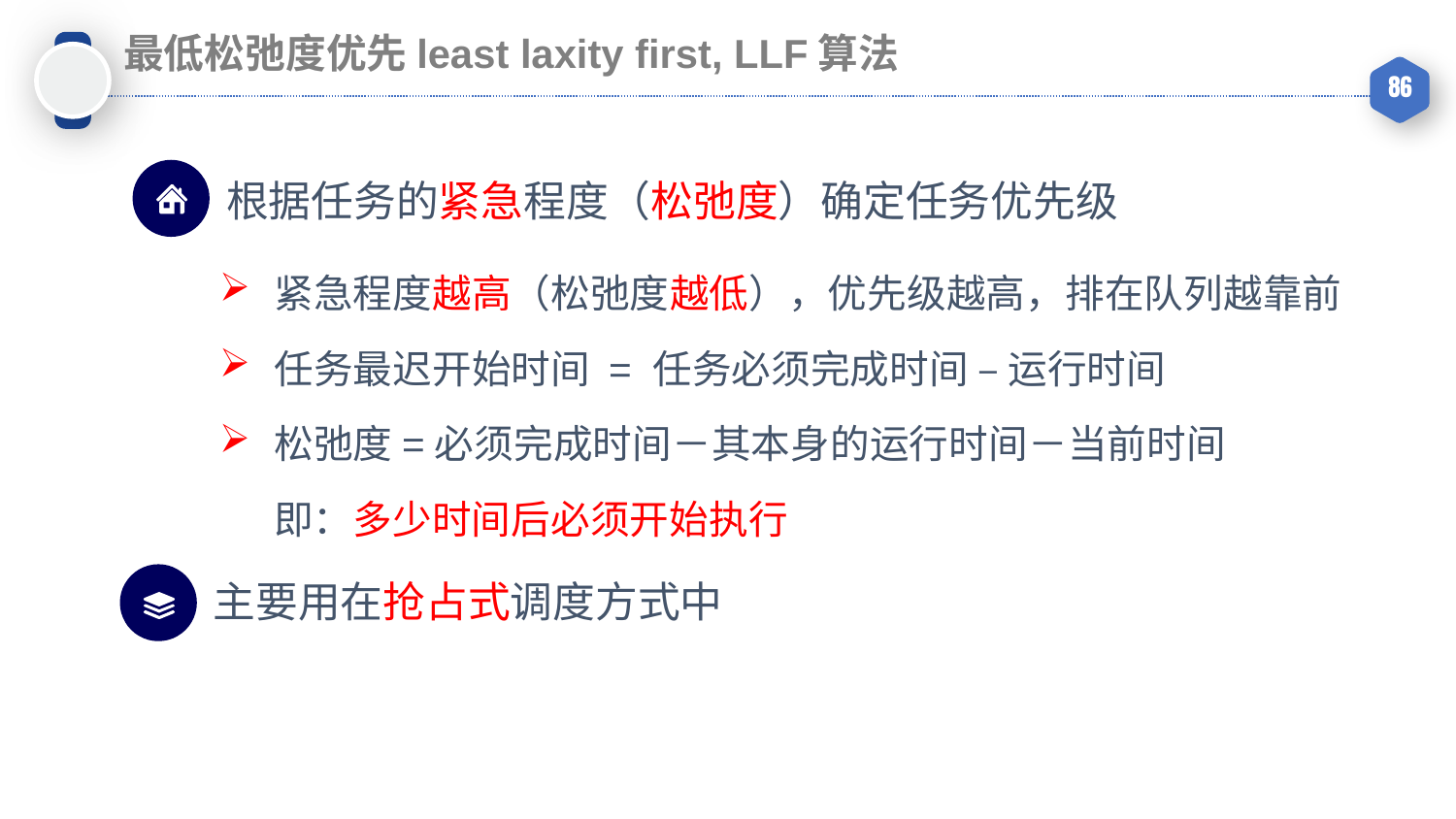

最低松弛度优先least laxity first, LLF算法

根据任务的紧急程度（松弛度）确定任务优先级

紧急程度越高（松弛度越低），优先级越高，排在队列越靠前
任务最迟开始时间 = 任务必须完成时间 – 运行时间
松弛度=必须完成时间－其本身的运行时间－当前时间
     即：多少时间后必须开始执行

主要用在抢占式调度方式中